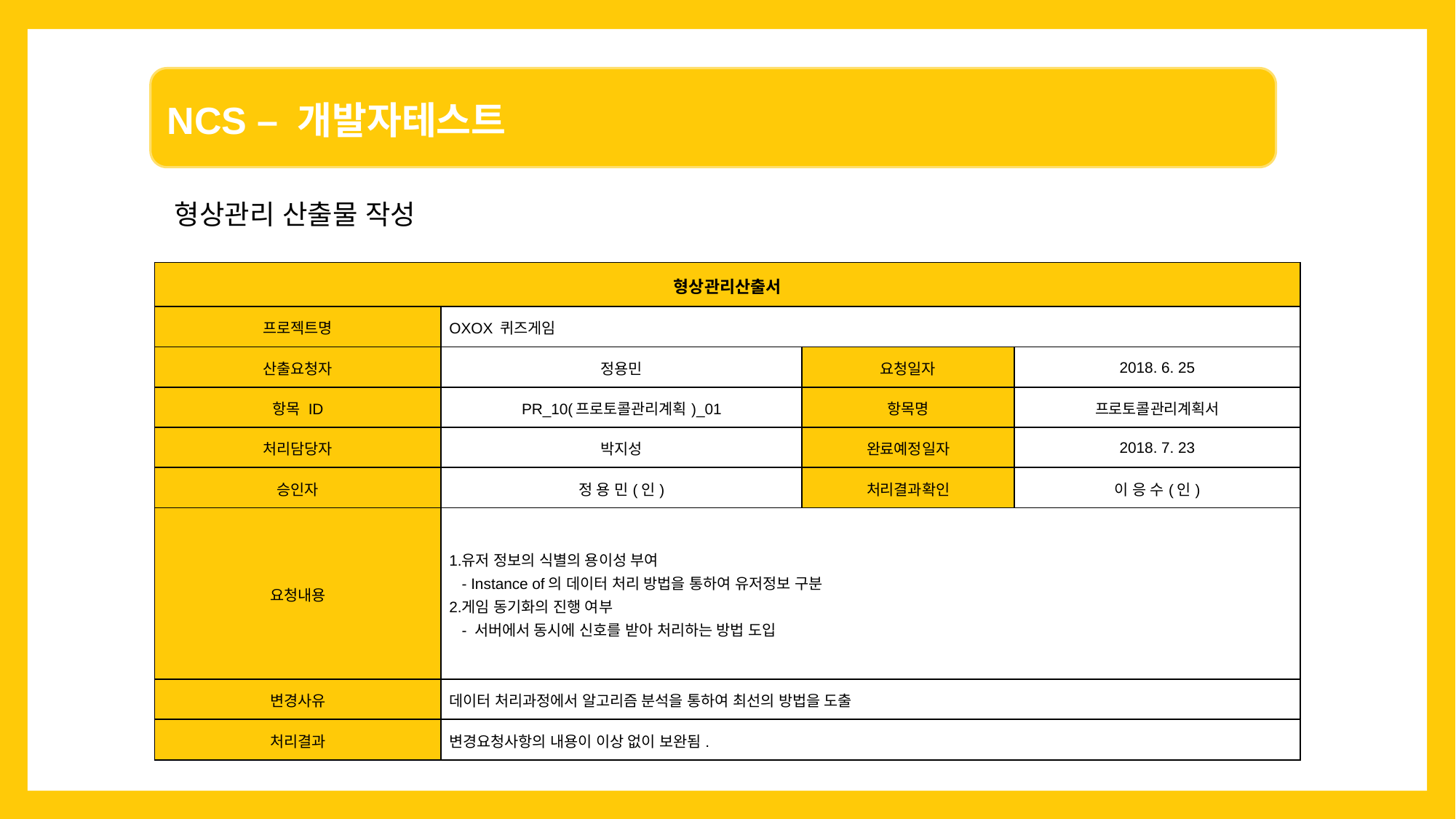

NCS – 개발자테스트
형상관리 산출물 작성
| 형상관리산출서 |  |  |  |
| --- | --- | --- | --- |
| 프로젝트명 | OXOX 퀴즈게임 |  |  |
| 산출요청자 | 정용민 | 요청일자 | 2018. 6. 25 |
| 항목 ID | PR\_10(프로토콜관리계획)\_01 | 항목명 | 프로토콜관리계획서 |
| 처리담당자 | 박지성 | 완료예정일자 | 2018. 7. 23 |
| 승인자 | 정 용 민(인) | 처리결과확인 | 이 응 수(인) |
| 요청내용 | 유저 정보의 식별의 용이성 부여 - Instance of의 데이터 처리 방법을 통하여 유저정보 구분 게임 동기화의 진행 여부 - 서버에서 동시에 신호를 받아 처리하는 방법 도입 |  |  |
| 변경사유 | 데이터 처리과정에서 알고리즘 분석을 통하여 최선의 방법을 도출 |  |  |
| 처리결과 | 변경요청사항의 내용이 이상 없이 보완됨. |  |  |